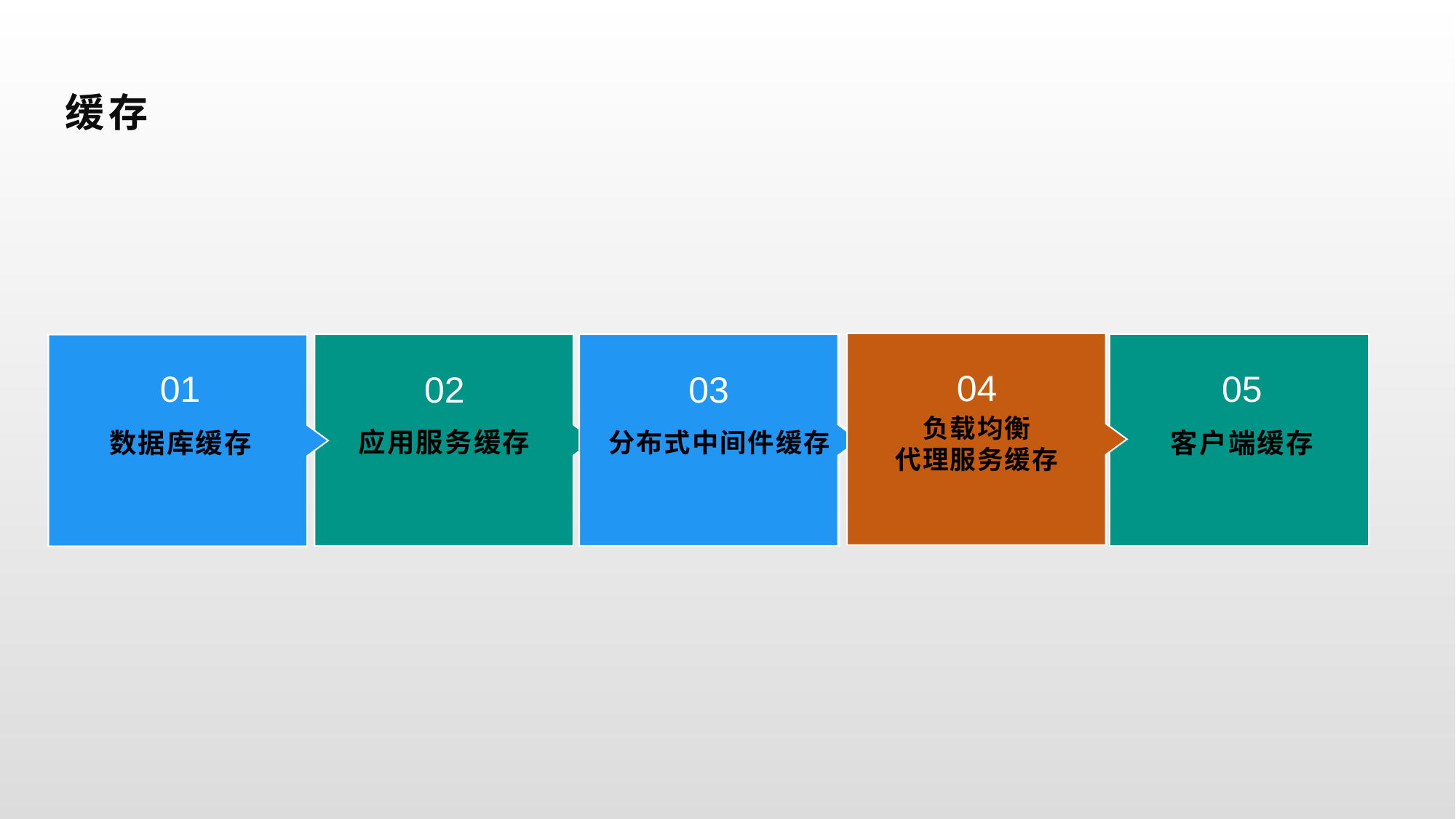

缓存

04
01
05
02
03
03
应用服务缓存
分布式中间件缓存
分布式中间件缓存
数据库缓存
客户端缓存
负载均衡
代理服务缓存